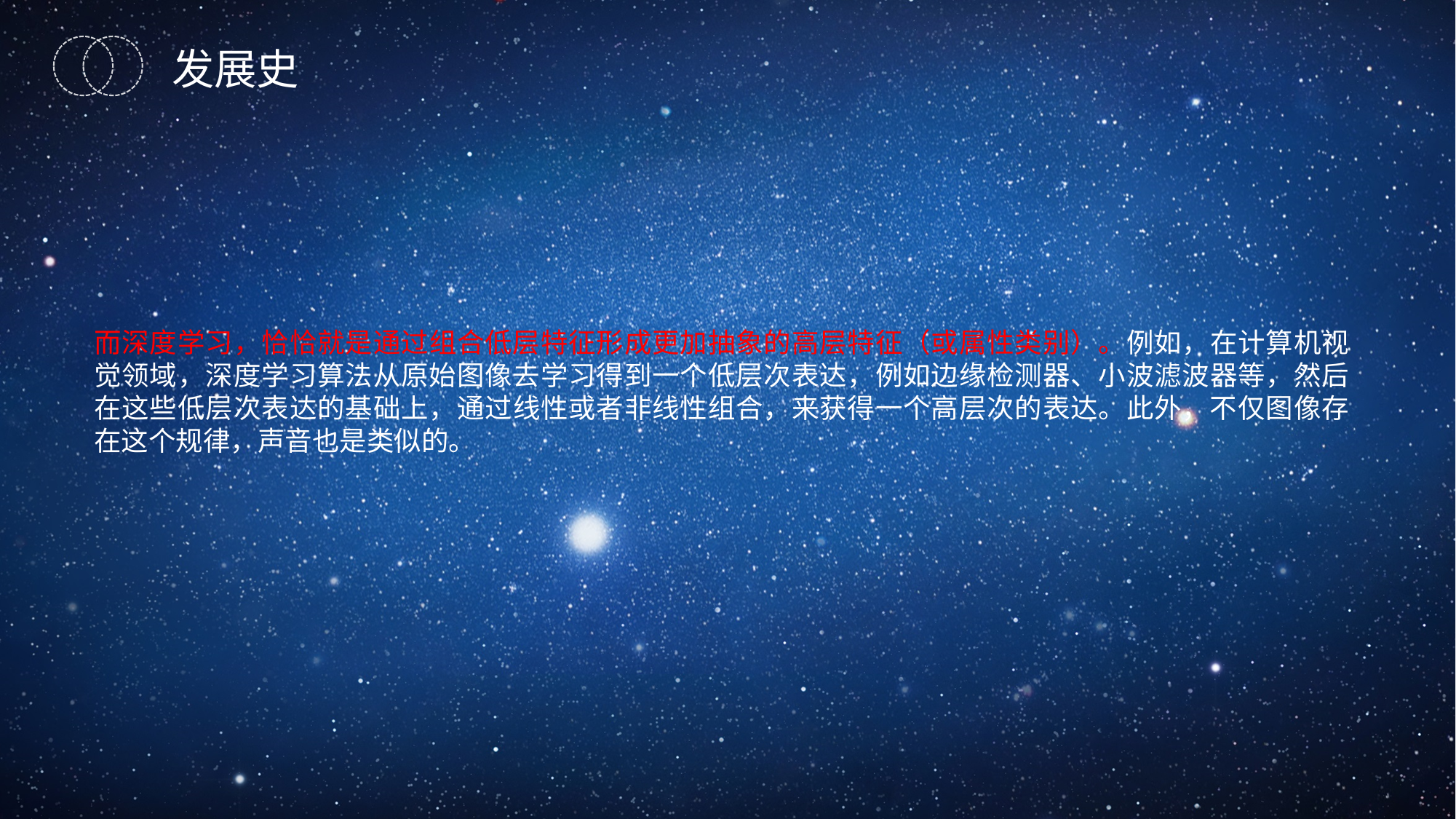

发展史
而深度学习，恰恰就是通过组合低层特征形成更加抽象的高层特征（或属性类别）。例如，在计算机视觉领域，深度学习算法从原始图像去学习得到一个低层次表达，例如边缘检测器、小波滤波器等，然后在这些低层次表达的基础上，通过线性或者非线性组合，来获得一个高层次的表达。此外，不仅图像存在这个规律，声音也是类似的。